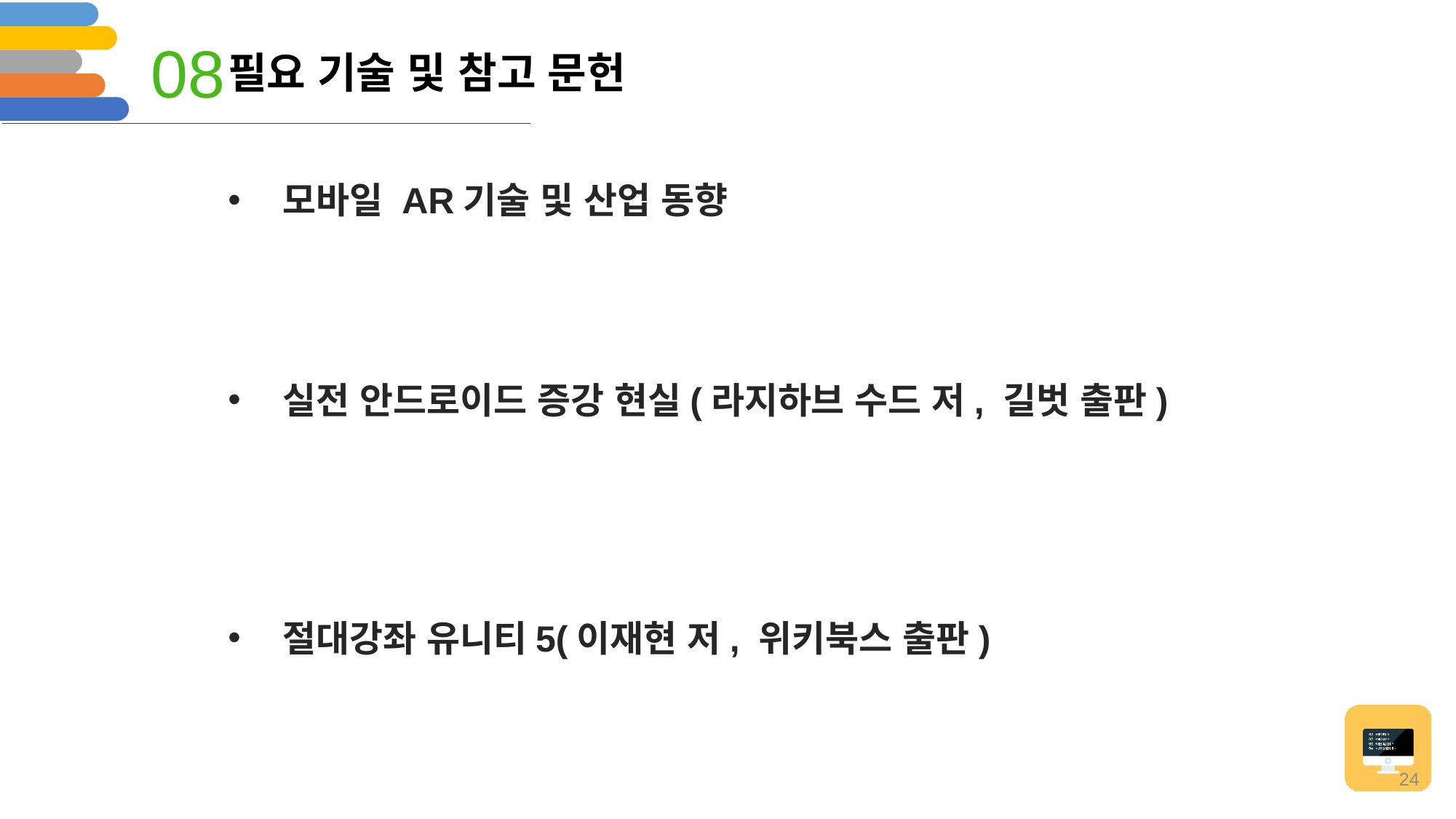

08
필요 기술 및 참고 문헌
모바일 AR기술 및 산업 동향
실전 안드로이드 증강 현실(라지하브 수드 저, 길벗 출판)
절대강좌 유니티5(이재현 저, 위키북스 출판)
24